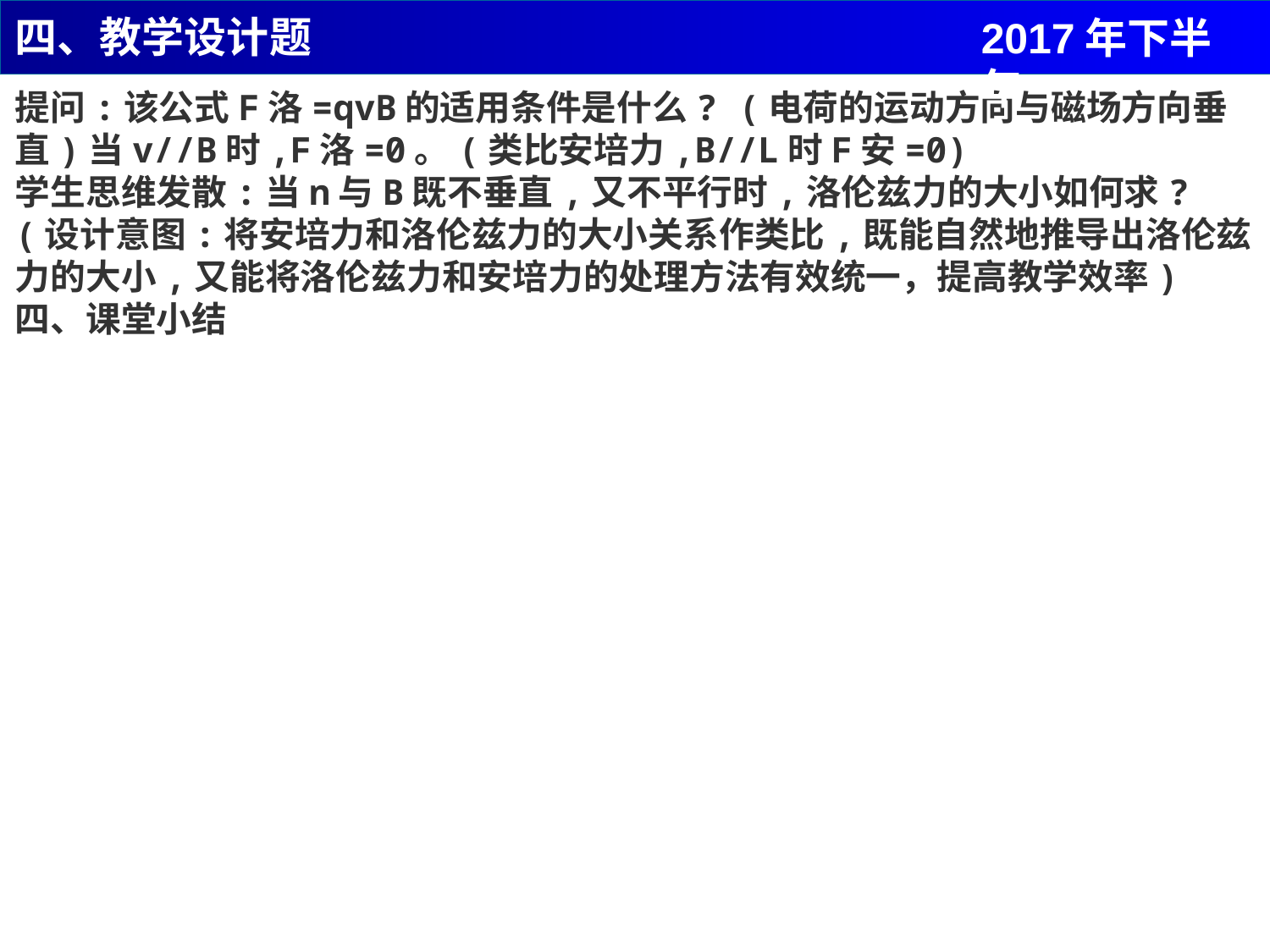

四、教学设计题
2017年下半年
提问:该公式F洛=qvB的适用条件是什么? (电荷的运动方向与磁场方向垂直)当v//B时,F洛=0。(类比安培力,B//L时F安=0)
学生思维发散:当n与B既不垂直,又不平行时,洛伦兹力的大小如何求?
(设计意图:将安培力和洛伦兹力的大小关系作类比,既能自然地推导出洛伦兹力的大小,又能将洛伦兹力和安培力的处理方法有效统一，提高教学效率)
四、课堂小结